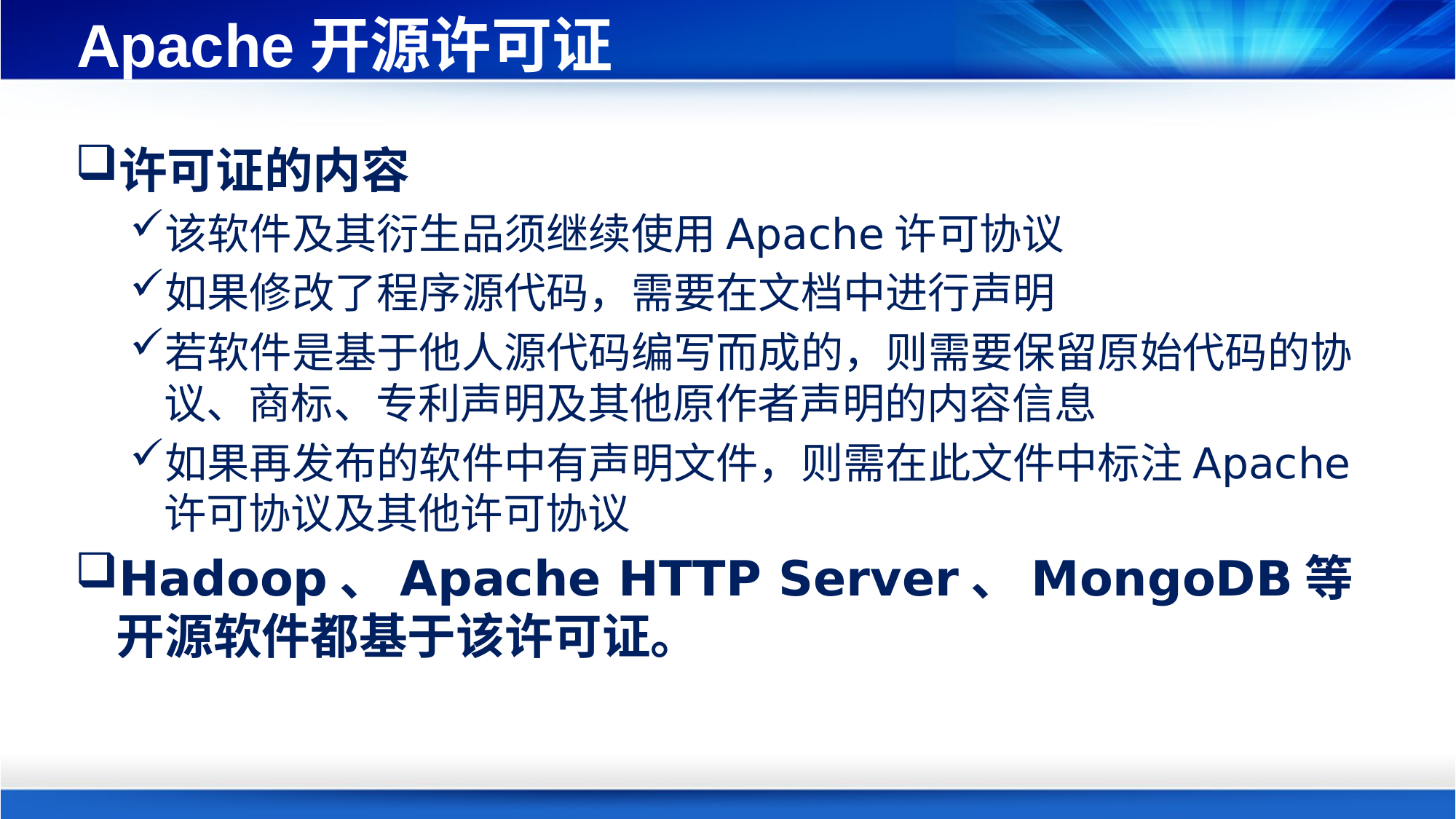

# Apache开源许可证
许可证的内容
该软件及其衍生品须继续使用Apache许可协议
如果修改了程序源代码，需要在文档中进行声明
若软件是基于他人源代码编写而成的，则需要保留原始代码的协议、商标、专利声明及其他原作者声明的内容信息
如果再发布的软件中有声明文件，则需在此文件中标注Apache许可协议及其他许可协议
Hadoop、Apache HTTP Server、MongoDB等开源软件都基于该许可证。